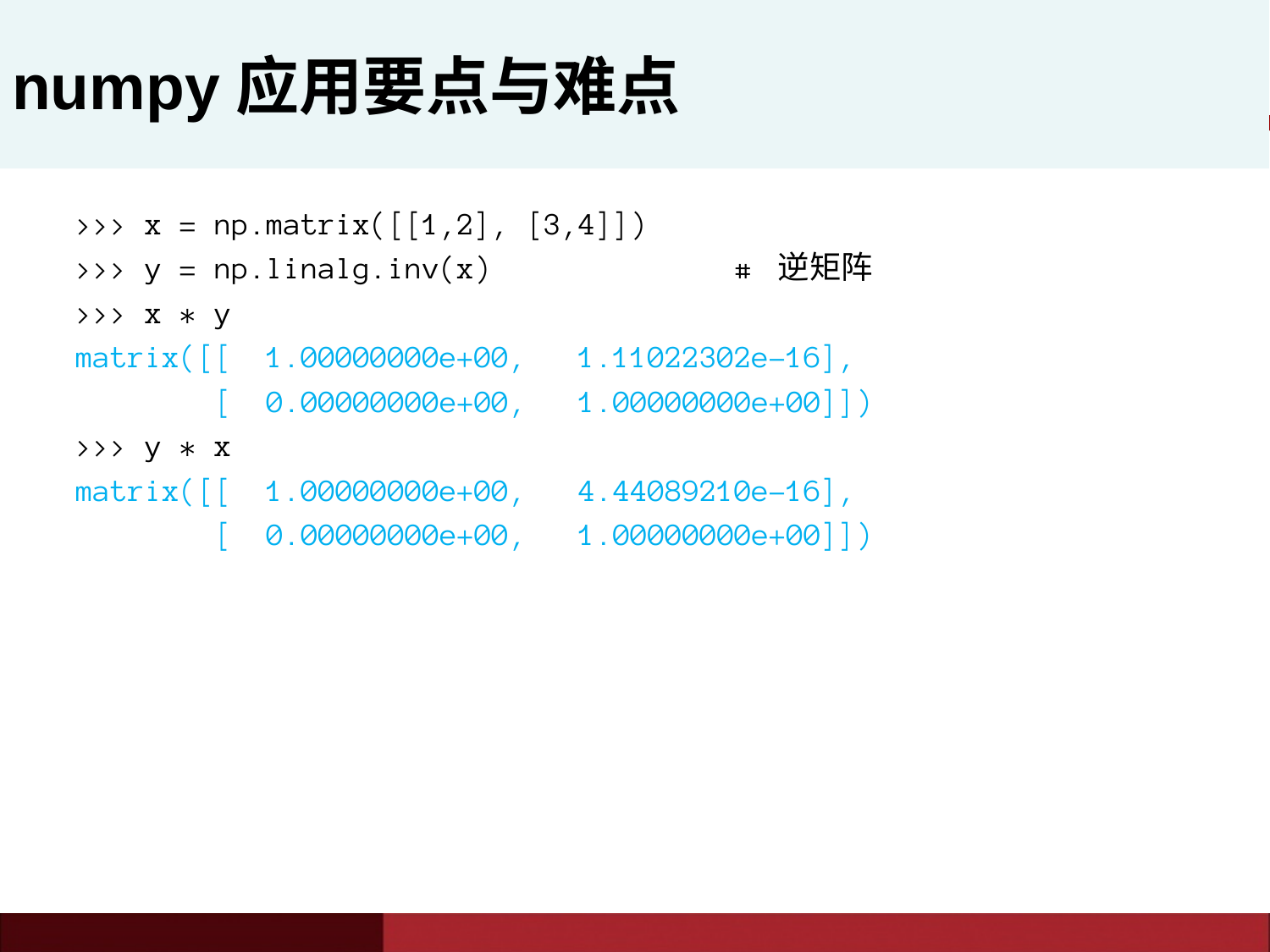

# numpy应用要点与难点
>>> x = np.matrix([[1,2], [3,4]])
>>> y = np.linalg.inv(x)              # 逆矩阵
>>> x * y
matrix([[  1.00000000e+00,   1.11022302e-16],
        [  0.00000000e+00,   1.00000000e+00]])
>>> y * x
matrix([[  1.00000000e+00,   4.44089210e-16],
        [  0.00000000e+00,   1.00000000e+00]])